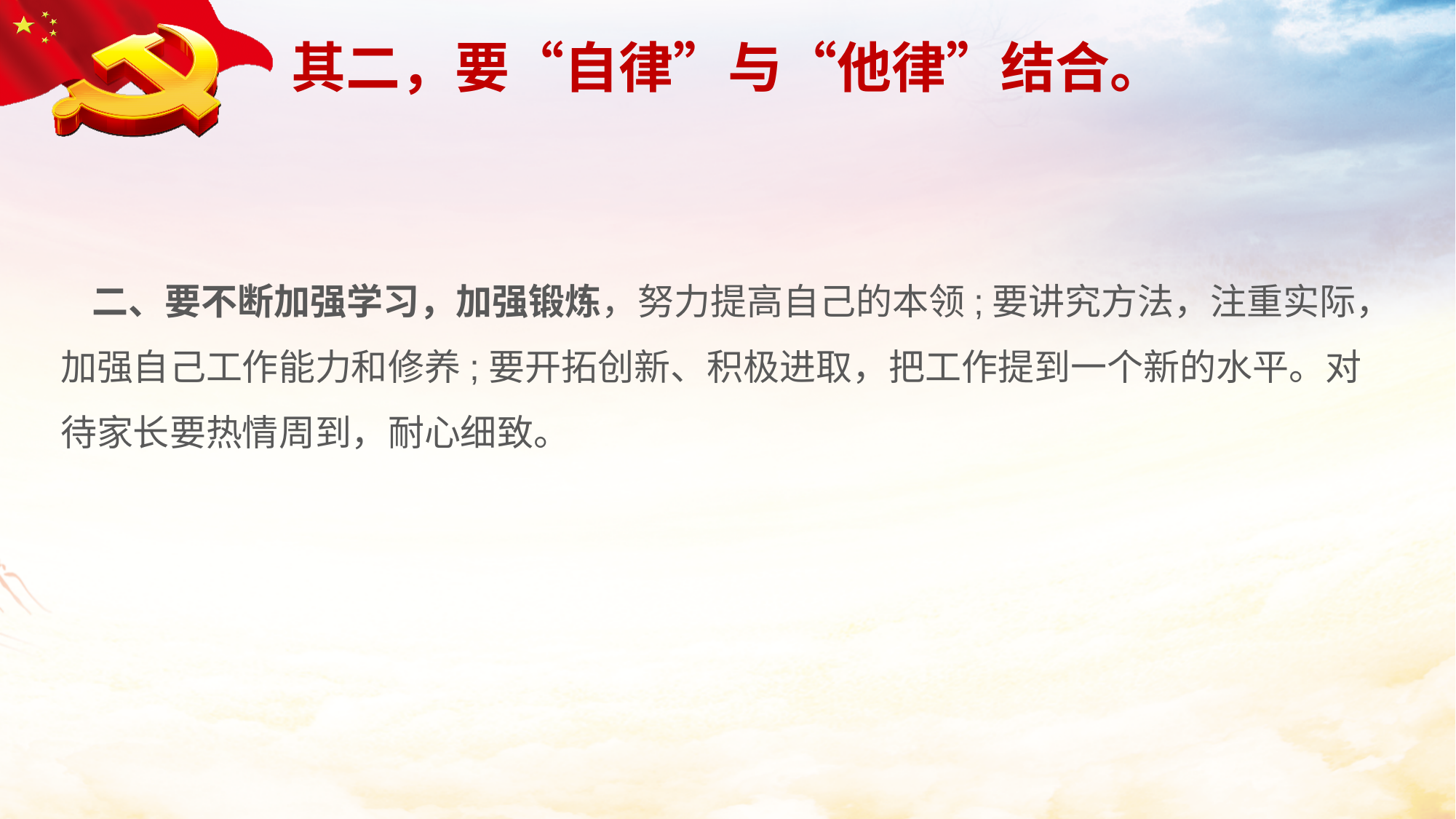

其二，要“自律”与“他律”结合。
    二、要不断加强学习，加强锻炼，努力提高自己的本领;要讲究方法，注重实际，加强自己工作能力和修养;要开拓创新、积极进取，把工作提到一个新的水平。对待家长要热情周到，耐心细致。